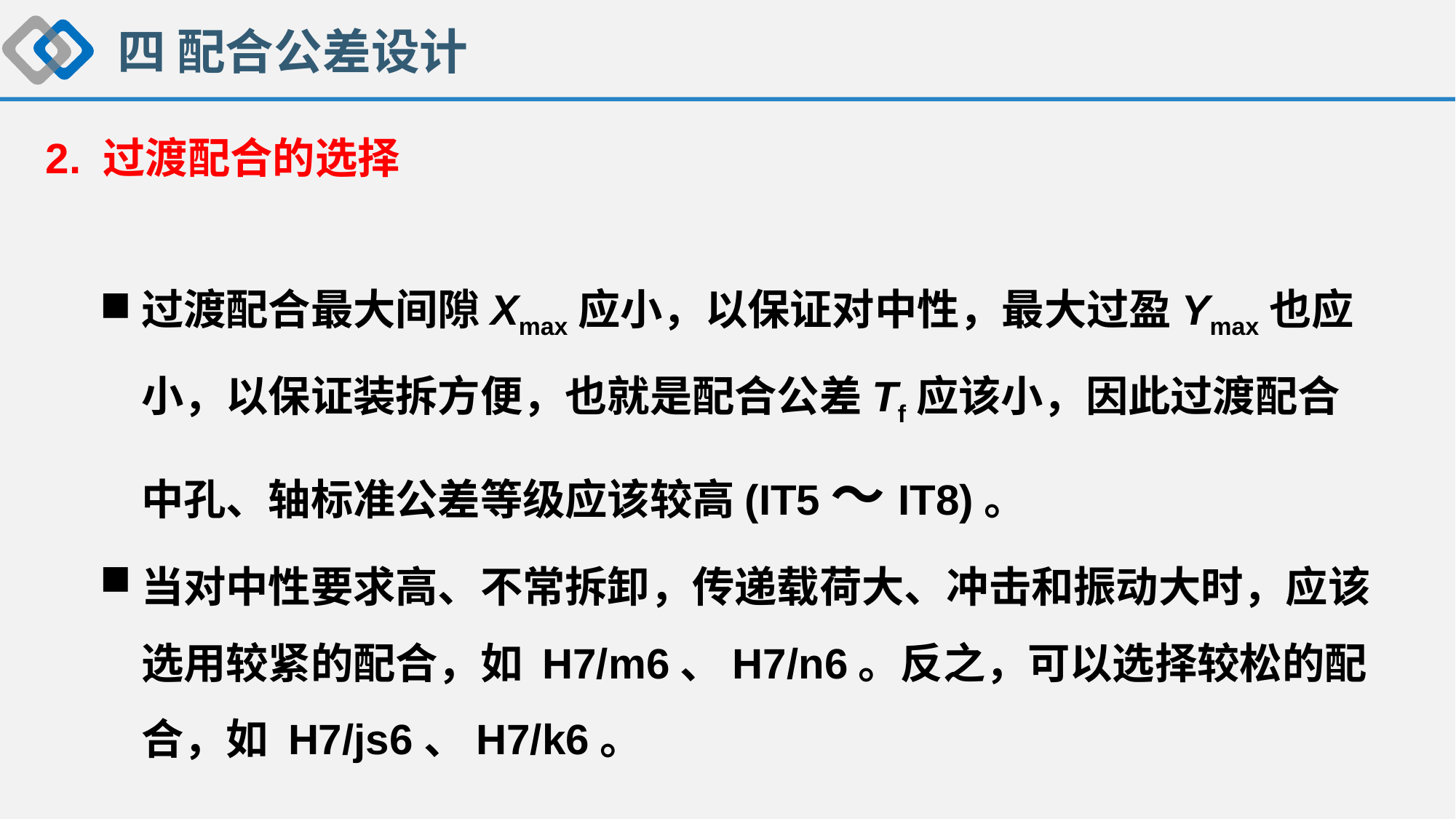

四 配合公差设计
2. 过渡配合的选择
过渡配合最大间隙Xmax应小，以保证对中性，最大过盈Ymax也应小，以保证装拆方便，也就是配合公差Tf应该小，因此过渡配合中孔、轴标准公差等级应该较高(IT5～IT8)。
当对中性要求高、不常拆卸，传递载荷大、冲击和振动大时，应该选用较紧的配合，如 H7/m6、H7/n6。反之，可以选择较松的配合，如 H7/js6、H7/k6。